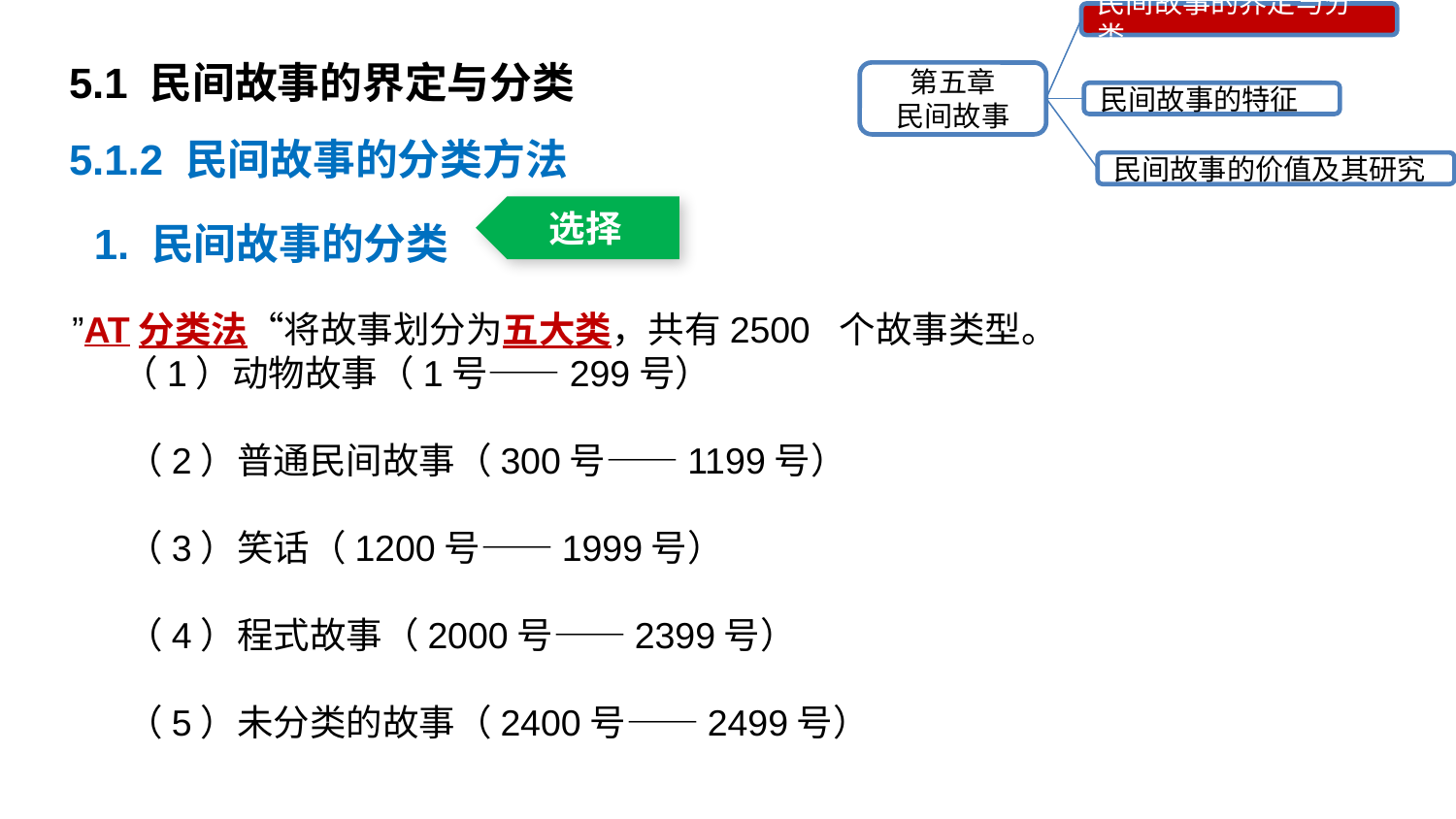

民间故事的界定与分类
第五章
民间故事
民间故事的特征
民间故事的价值及其研究
5.1 民间故事的界定与分类
5.1.2 民间故事的分类方法
1. 民间故事的分类
选择
”AT分类法“将故事划分为五大类，共有2500  个故事类型。
     （1）动物故事（1号——299号）

（2）普通民间故事（300号——1199号）

（3）笑话（1200号——1999号）

（4）程式故事（2000号——2399号）

（5）未分类的故事（2400号——2499号）